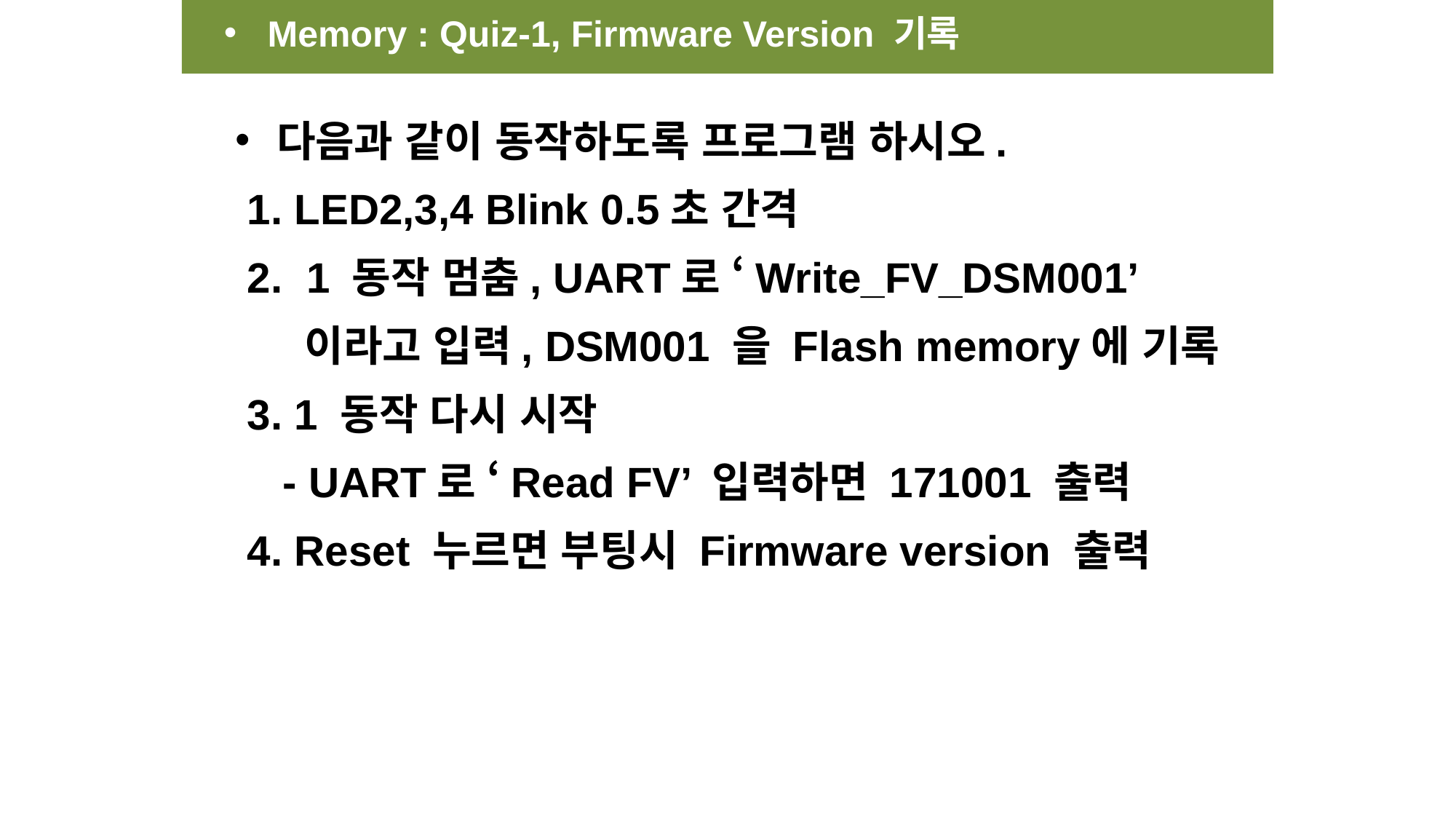

Memory : Quiz-1, Firmware Version 기록
다음과 같이 동작하도록 프로그램 하시오.
 1. LED2,3,4 Blink 0.5초 간격
 2.  1 동작 멈춤, UART로 ‘Write_FV_DSM001’
     이라고 입력, DSM001 을 Flash memory에 기록
 3. 1 동작 다시 시작
    - UART로 ‘Read FV’ 입력하면 171001 출력
 4. Reset 누르면 부팅시 Firmware version 출력